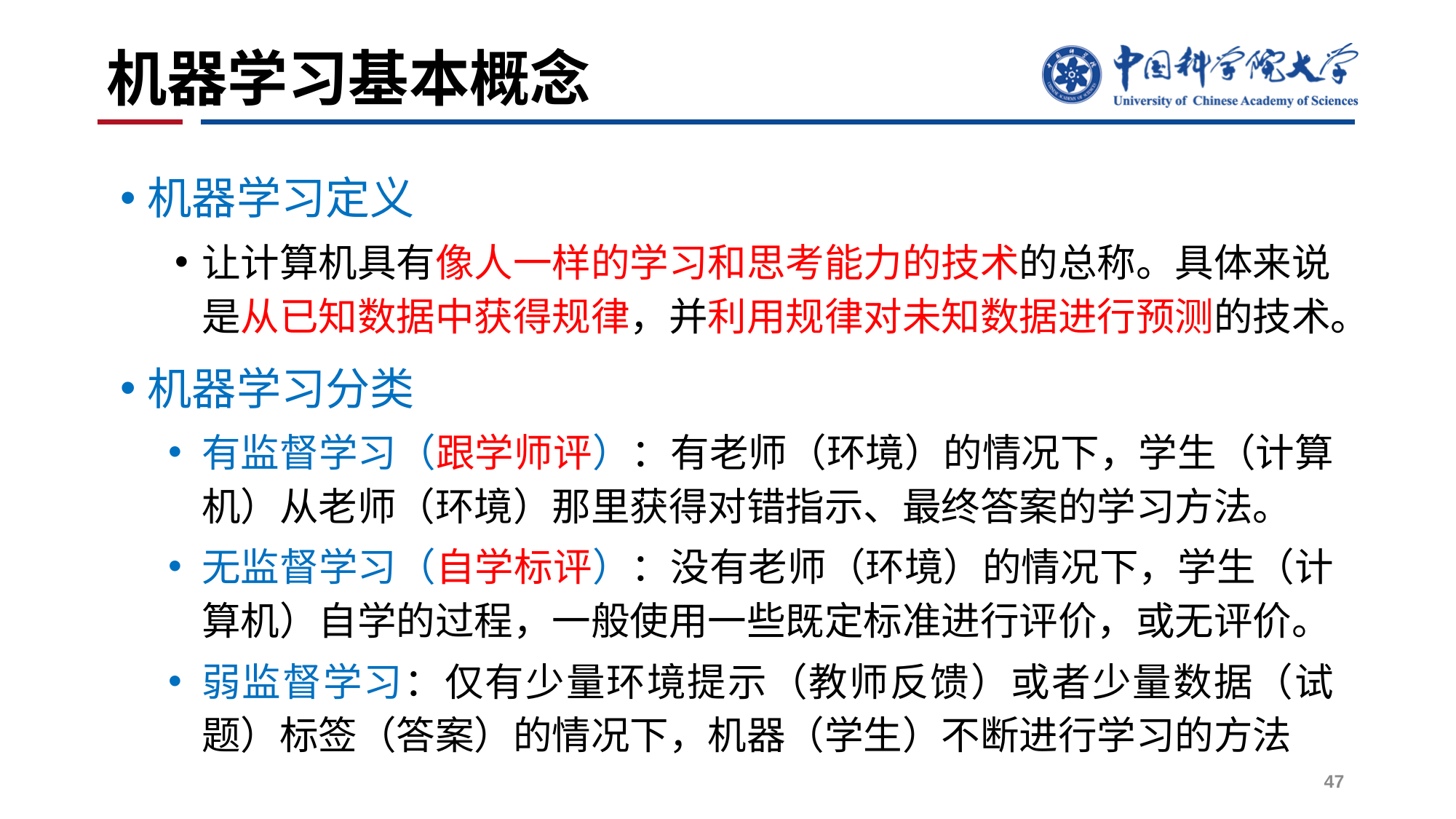

# 机器学习基本概念
机器学习定义
让计算机具有像人一样的学习和思考能力的技术的总称。具体来说是从已知数据中获得规律，并利用规律对未知数据进行预测的技术。
机器学习分类
有监督学习（跟学师评）：有老师（环境）的情况下，学生（计算机）从老师（环境）那里获得对错指示、最终答案的学习方法。
无监督学习（自学标评）：没有老师（环境）的情况下，学生（计算机）自学的过程，一般使用一些既定标准进行评价，或无评价。
弱监督学习：仅有少量环境提示（教师反馈）或者少量数据（试题）标签（答案）的情况下，机器（学生）不断进行学习的方法

47